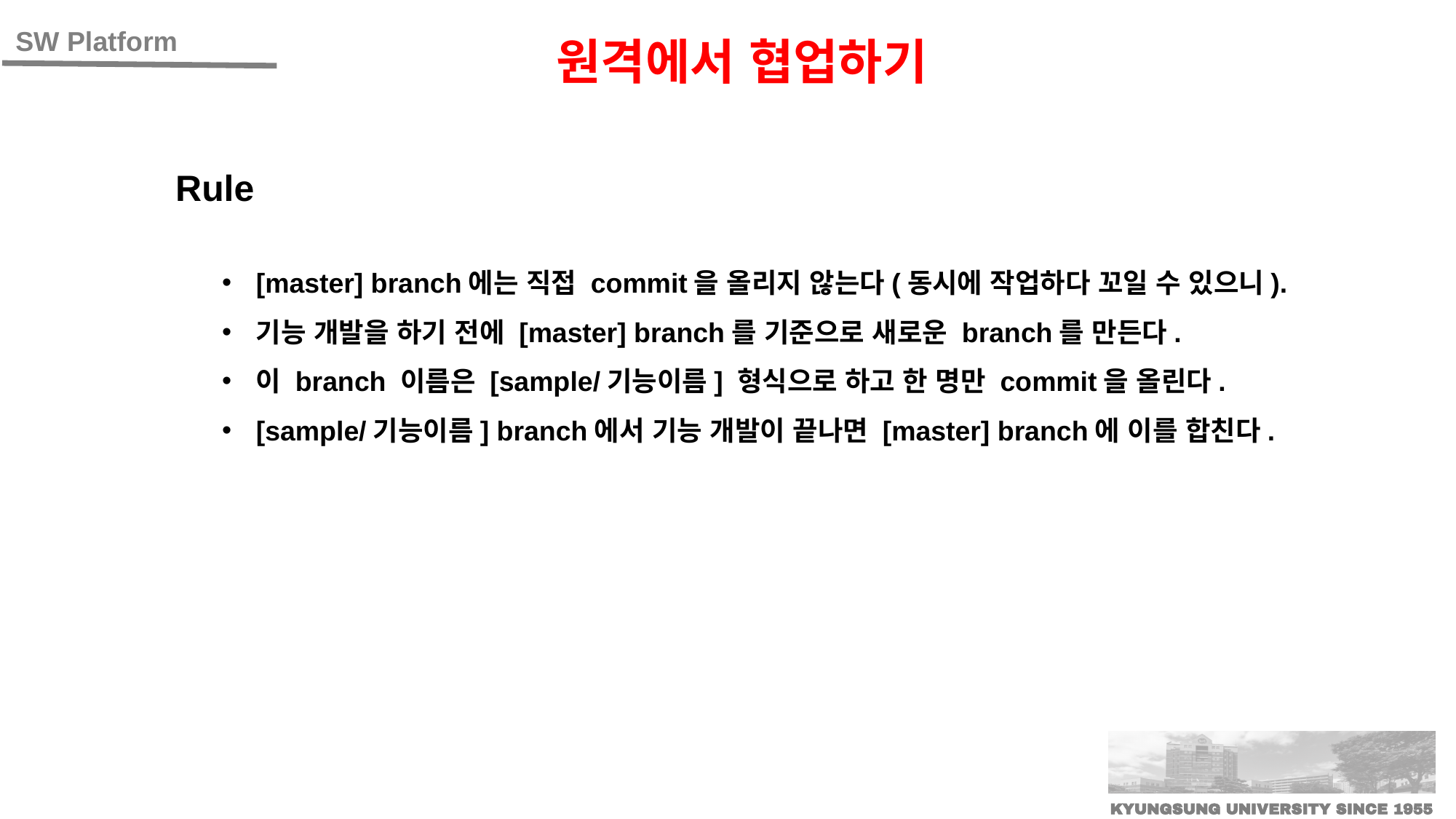

원격에서 협업하기
Rule
[master] branch에는 직접 commit을 올리지 않는다(동시에 작업하다 꼬일 수 있으니).
기능 개발을 하기 전에 [master] branch를 기준으로 새로운 branch를 만든다.
이 branch 이름은 [sample/기능이름] 형식으로 하고 한 명만 commit을 올린다.
[sample/기능이름] branch에서 기능 개발이 끝나면 [master] branch에 이를 합친다.